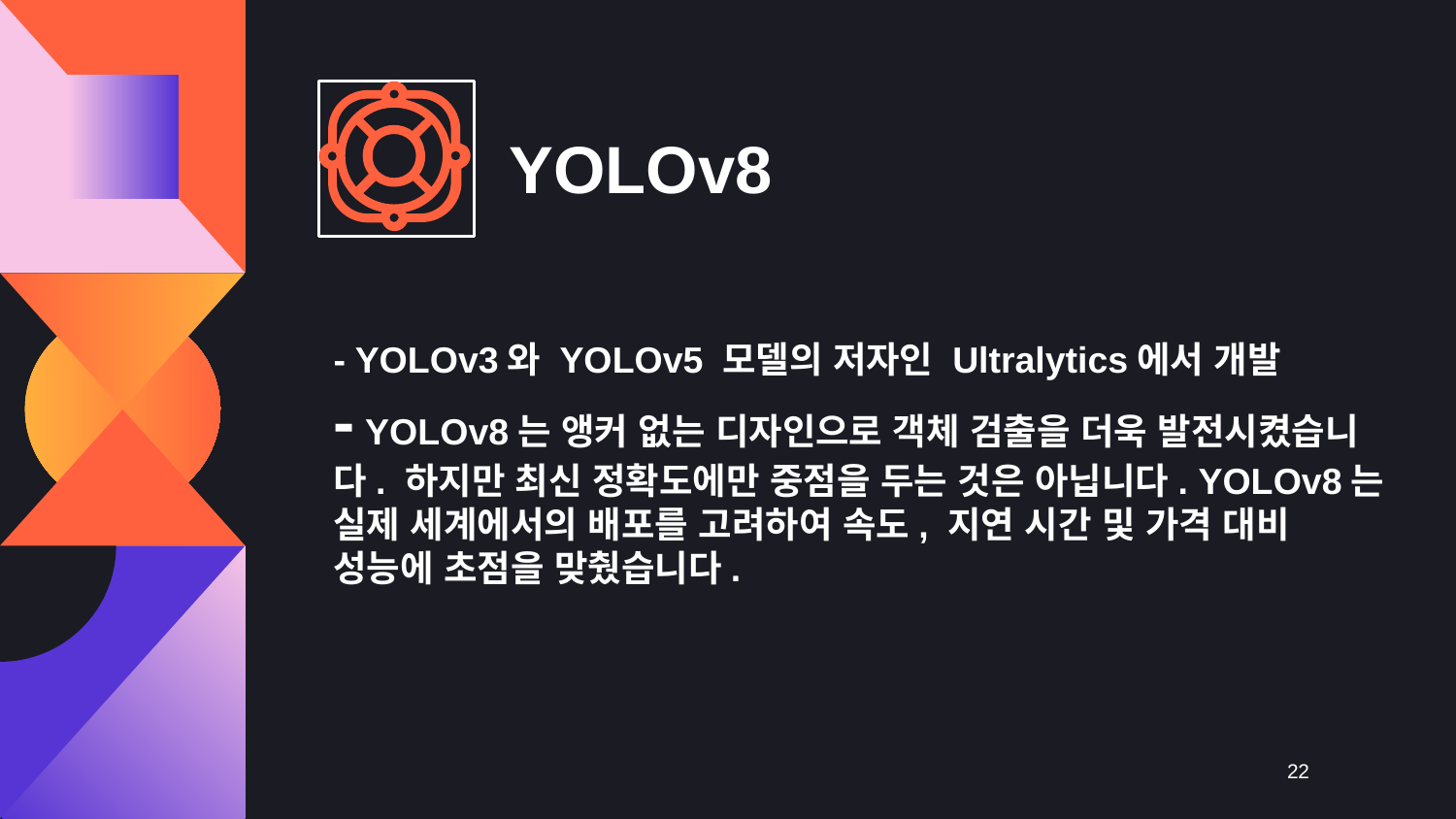

# YOLOv8
- YOLOv3와 YOLOv5 모델의 저자인 Ultralytics에서 개발
- YOLOv8는 앵커 없는 디자인으로 객체 검출을 더욱 발전시켰습니다. 하지만 최신 정확도에만 중점을 두는 것은 아닙니다. YOLOv8는 실제 세계에서의 배포를 고려하여 속도, 지연 시간 및 가격 대비 성능에 초점을 맞췄습니다.